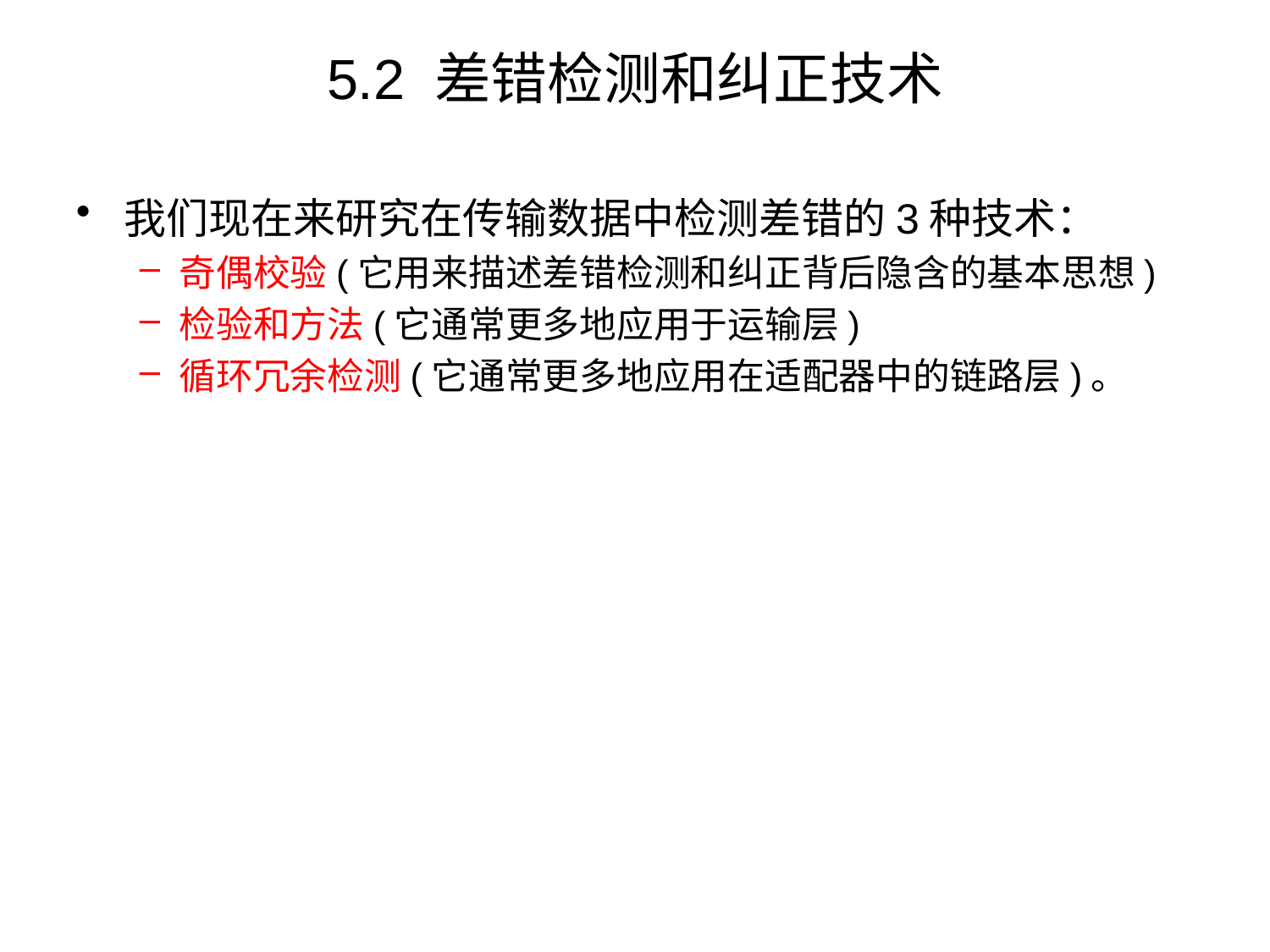

# 5.2 差错检测和纠正技术
我们现在来研究在传输数据中检测差错的3种技术：
奇偶校验(它用来描述差错检测和纠正背后隐含的基本思想)
检验和方法(它通常更多地应用于运输层)
循环冗余检测(它通常更多地应用在适配器中的链路层)。